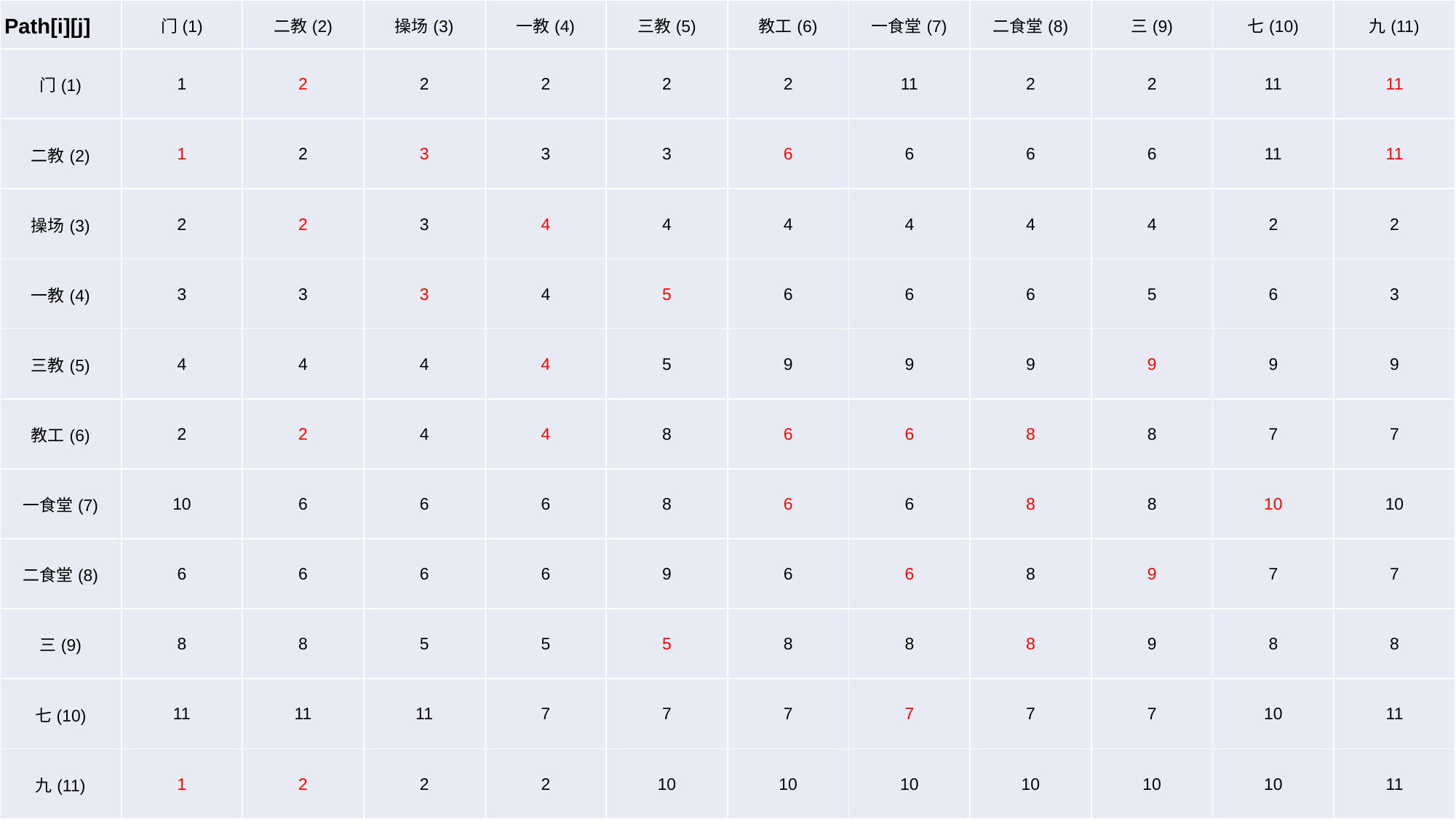

| Path[i][j] | 门(1) | 二教(2) | 操场(3) | 一教(4) | 三教(5) | 教工(6) | 一食堂(7) | 二食堂(8) | 三(9) | 七(10) | 九(11) |
| --- | --- | --- | --- | --- | --- | --- | --- | --- | --- | --- | --- |
| 门(1) | 1 | 2 | 2 | 2 | 2 | 2 | 11 | 2 | 2 | 11 | 11 |
| 二教(2) | 1 | 2 | 3 | 3 | 3 | 6 | 6 | 6 | 6 | 11 | 11 |
| 操场(3) | 2 | 2 | 3 | 4 | 4 | 4 | 4 | 4 | 4 | 2 | 2 |
| 一教(4) | 3 | 3 | 3 | 4 | 5 | 6 | 6 | 6 | 5 | 6 | 3 |
| 三教(5) | 4 | 4 | 4 | 4 | 5 | 9 | 9 | 9 | 9 | 9 | 9 |
| 教工(6) | 2 | 2 | 4 | 4 | 8 | 6 | 6 | 8 | 8 | 7 | 7 |
| 一食堂(7) | 10 | 6 | 6 | 6 | 8 | 6 | 6 | 8 | 8 | 10 | 10 |
| 二食堂(8) | 6 | 6 | 6 | 6 | 9 | 6 | 6 | 8 | 9 | 7 | 7 |
| 三(9) | 8 | 8 | 5 | 5 | 5 | 8 | 8 | 8 | 9 | 8 | 8 |
| 七(10) | 11 | 11 | 11 | 7 | 7 | 7 | 7 | 7 | 7 | 10 | 11 |
| 九(11) | 1 | 2 | 2 | 2 | 10 | 10 | 10 | 10 | 10 | 10 | 11 |